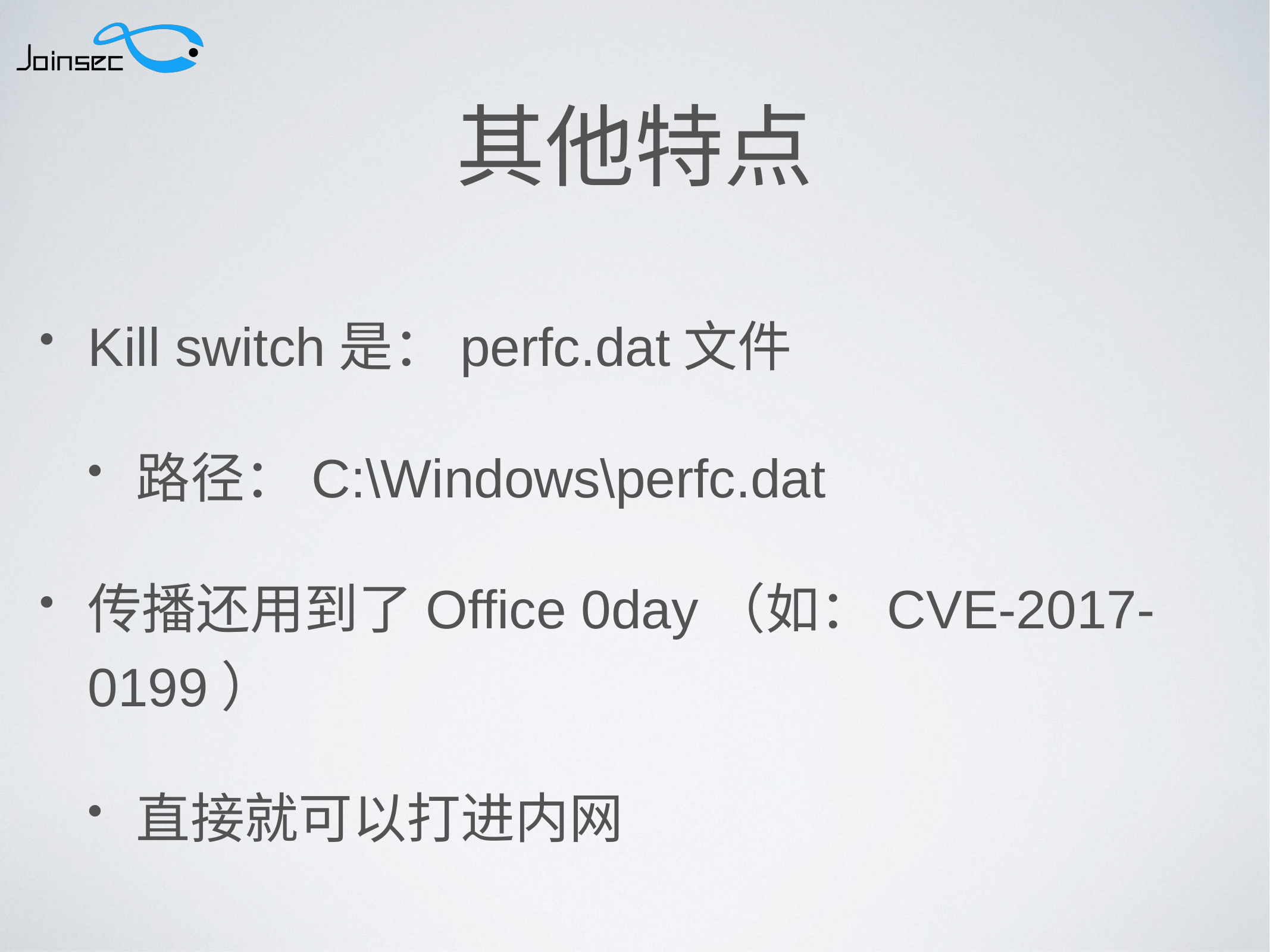

# 其他特点
Kill switch是：perfc.dat文件
路径：C:\Windows\perfc.dat
传播还用到了Office 0day（如：CVE-2017-0199）
直接就可以打进内网